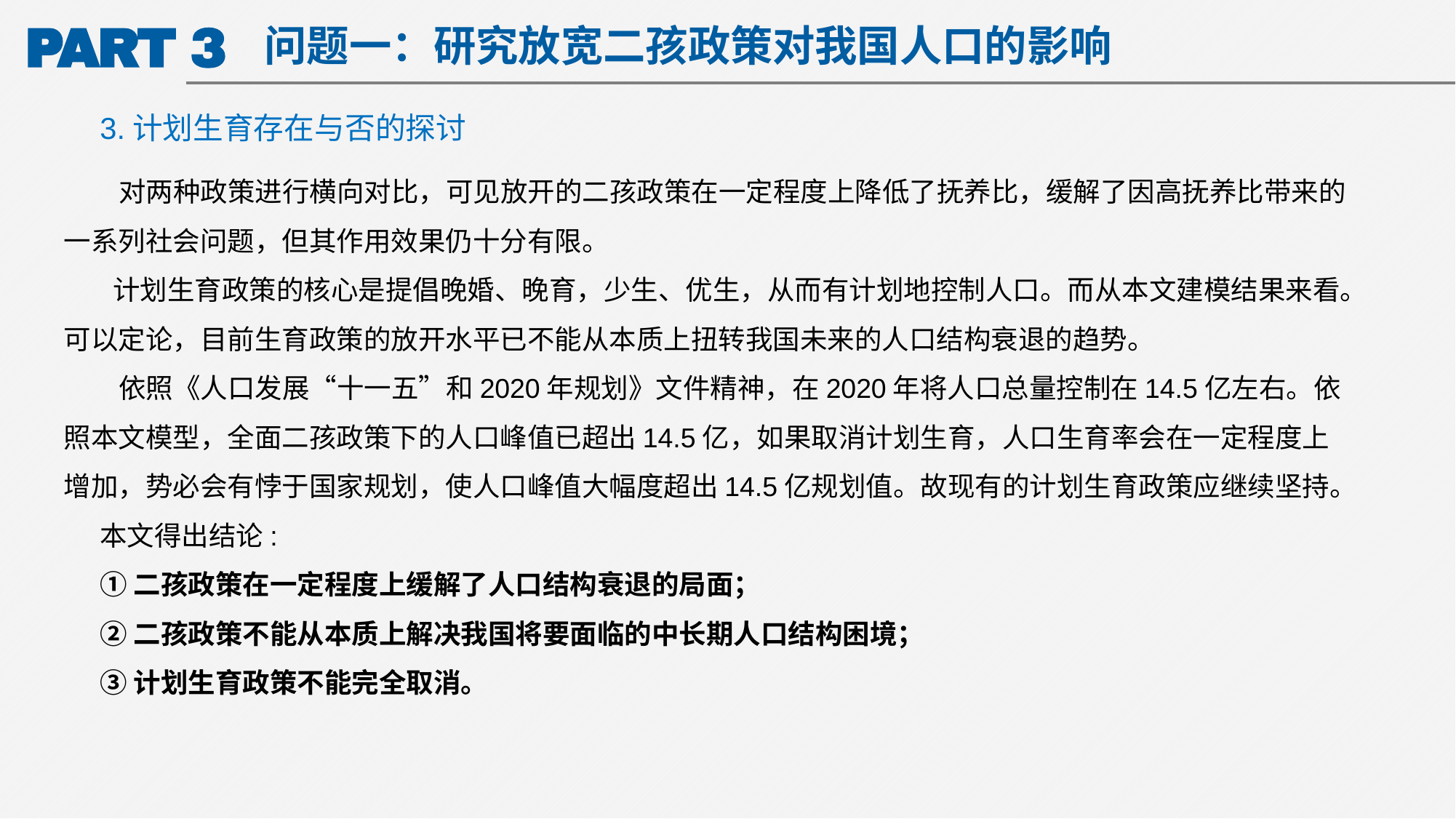

PART 3
问题一：研究放宽二孩政策对我国人口的影响
3.计划生育存在与否的探讨
  对两种政策进行横向对比，可见放开的二孩政策在一定程度上降低了抚养比，缓解了因高抚养比带来的一系列社会问题，但其作用效果仍十分有限。
 计划生育政策的核心是提倡晚婚、晚育，少生、优生，从而有计划地控制人口。而从本文建模结果来看。可以定论，目前生育政策的放开水平已不能从本质上扭转我国未来的人口结构衰退的趋势。
  依照《人口发展“十一五”和2020年规划》文件精神，在2020年将人口总量控制在14.5亿左右。依照本文模型，全面二孩政策下的人口峰值已超出14.5亿，如果取消计划生育，人口生育率会在一定程度上增加，势必会有悖于国家规划，使人口峰值大幅度超出14.5亿规划值。故现有的计划生育政策应继续坚持。
本文得出结论:
①二孩政策在一定程度上缓解了人口结构衰退的局面；
②二孩政策不能从本质上解决我国将要面临的中长期人口结构困境；
③计划生育政策不能完全取消。